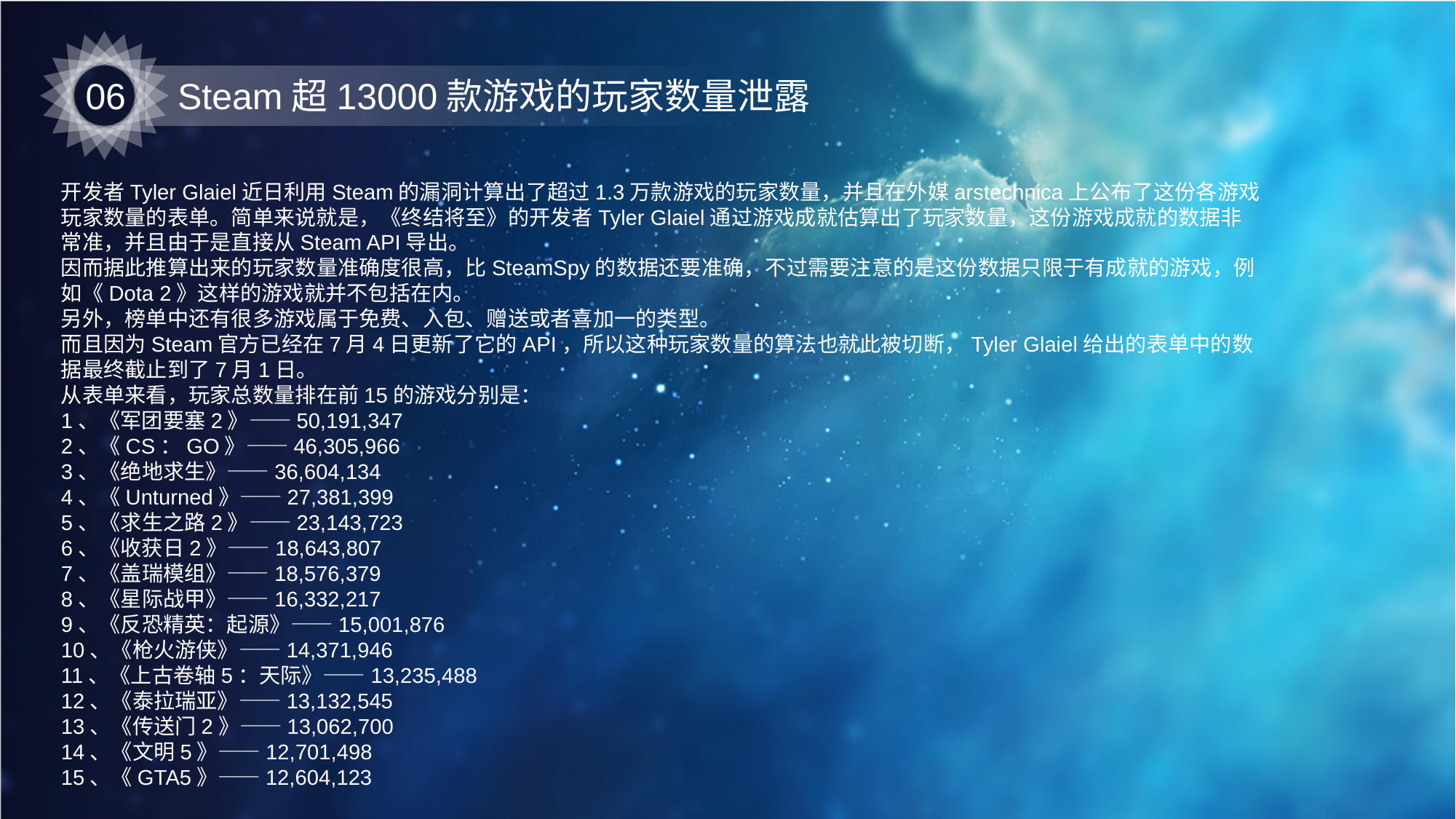

06
Steam超13000款游戏的玩家数量泄露
开发者Tyler Glaiel近日利用Steam的漏洞计算出了超过1.3万款游戏的玩家数量，并且在外媒arstechnica上公布了这份各游戏玩家数量的表单。简单来说就是，《终结将至》的开发者Tyler Glaiel通过游戏成就估算出了玩家数量，这份游戏成就的数据非常准，并且由于是直接从Steam API导出。
因而据此推算出来的玩家数量准确度很高，比SteamSpy的数据还要准确，不过需要注意的是这份数据只限于有成就的游戏，例如《Dota 2》这样的游戏就并不包括在内。
另外，榜单中还有很多游戏属于免费、入包、赠送或者喜加一的类型。
而且因为Steam官方已经在7月4日更新了它的API，所以这种玩家数量的算法也就此被切断，Tyler Glaiel给出的表单中的数据最终截止到了7月1日。
从表单来看，玩家总数量排在前15的游戏分别是：
1、《军团要塞2》——50,191,347
2、《CS：GO》——46,305,966
3、《绝地求生》——36,604,134
4、《Unturned》——27,381,399
5、《求生之路2》——23,143,723
6、《收获日2》——18,643,807
7、《盖瑞模组》——18,576,379
8、《星际战甲》——16,332,217
9、《反恐精英：起源》——15,001,876
10、《枪火游侠》——14,371,946
11、《上古卷轴5：天际》——13,235,488
12、《泰拉瑞亚》——13,132,545
13、《传送门2》——13,062,700
14、《文明5》——12,701,498
15、《GTA5》——12,604,123